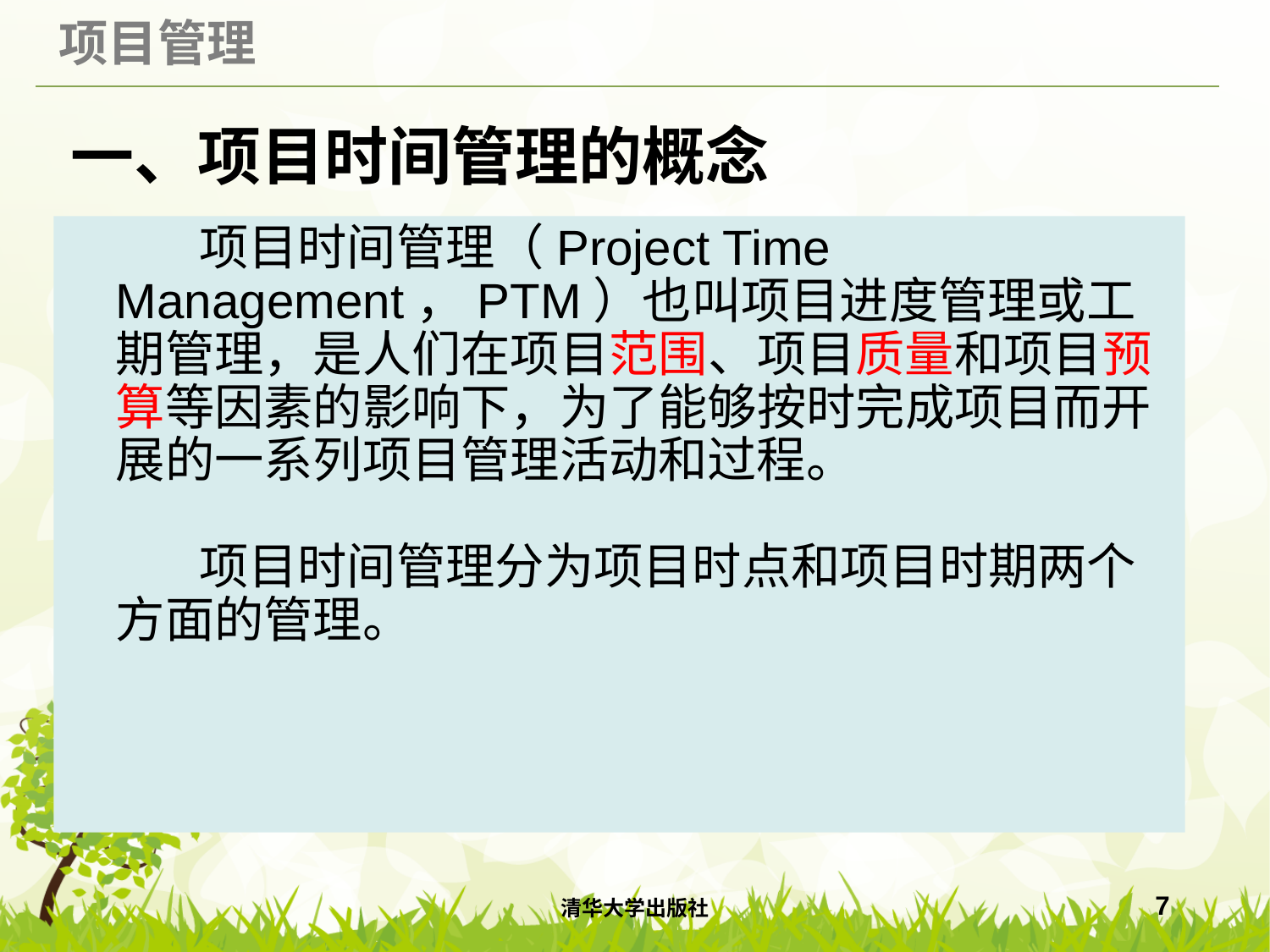

# 一、项目时间管理的概念
  项目时间管理（Project Time Management，PTM）也叫项目进度管理或工期管理，是人们在项目范围、项目质量和项目预算等因素的影响下，为了能够按时完成项目而开展的一系列项目管理活动和过程。

  项目时间管理分为项目时点和项目时期两个方面的管理。

清华大学出版社
7